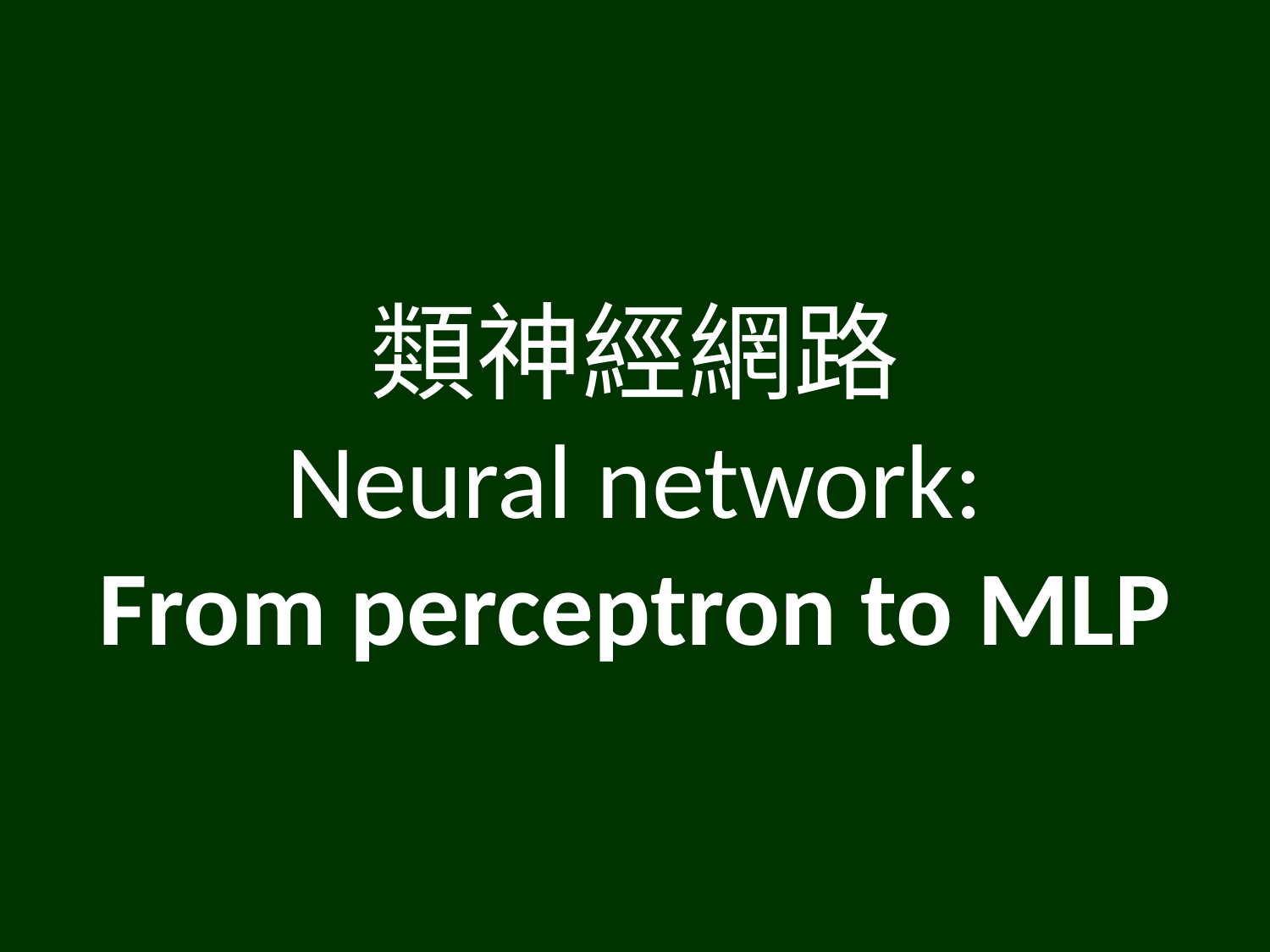

類神經網路
Neural network:
From perceptron to MLP
8